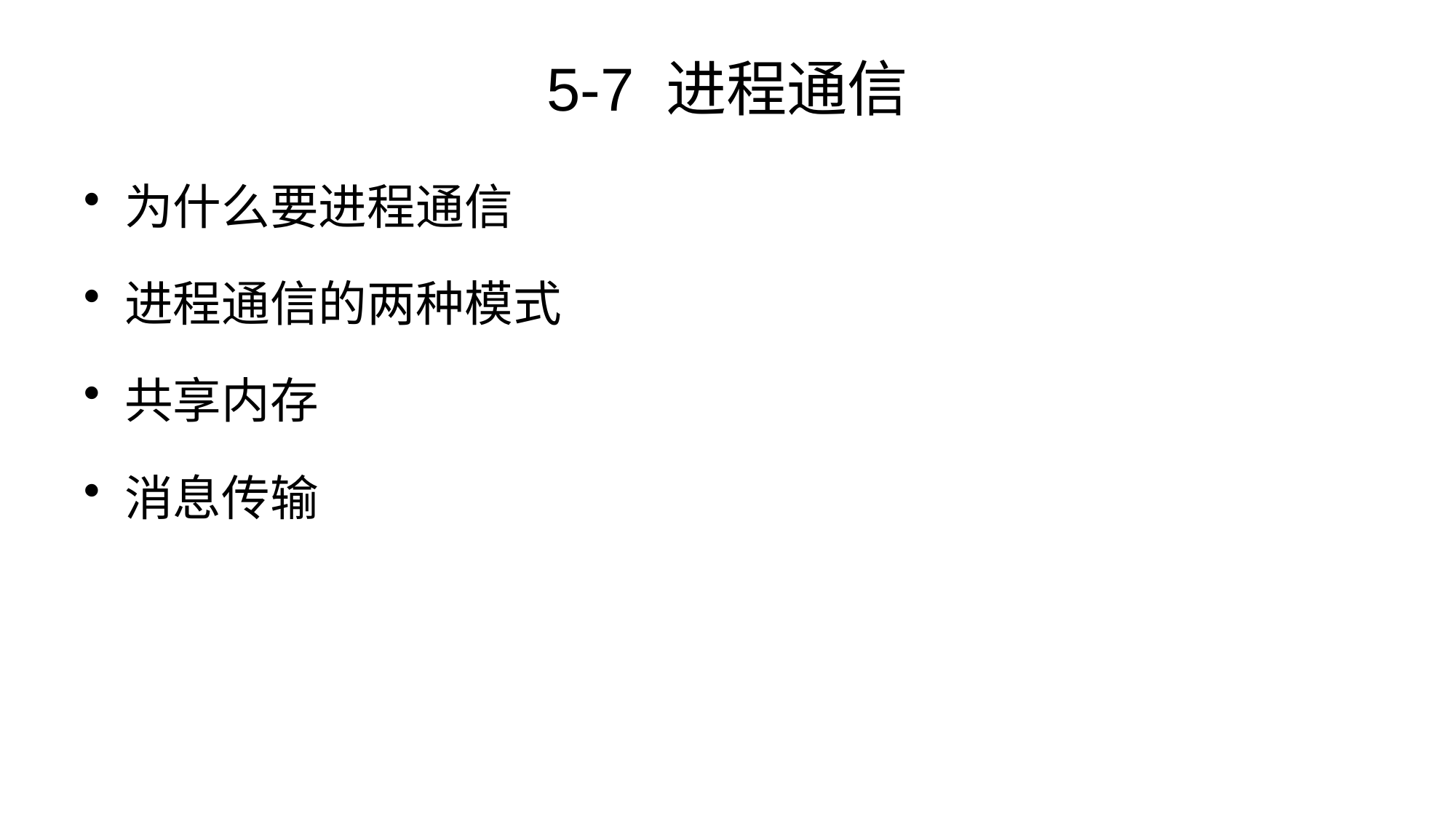

# 5-7 进程通信
为什么要进程通信
进程通信的两种模式
共享内存
消息传输